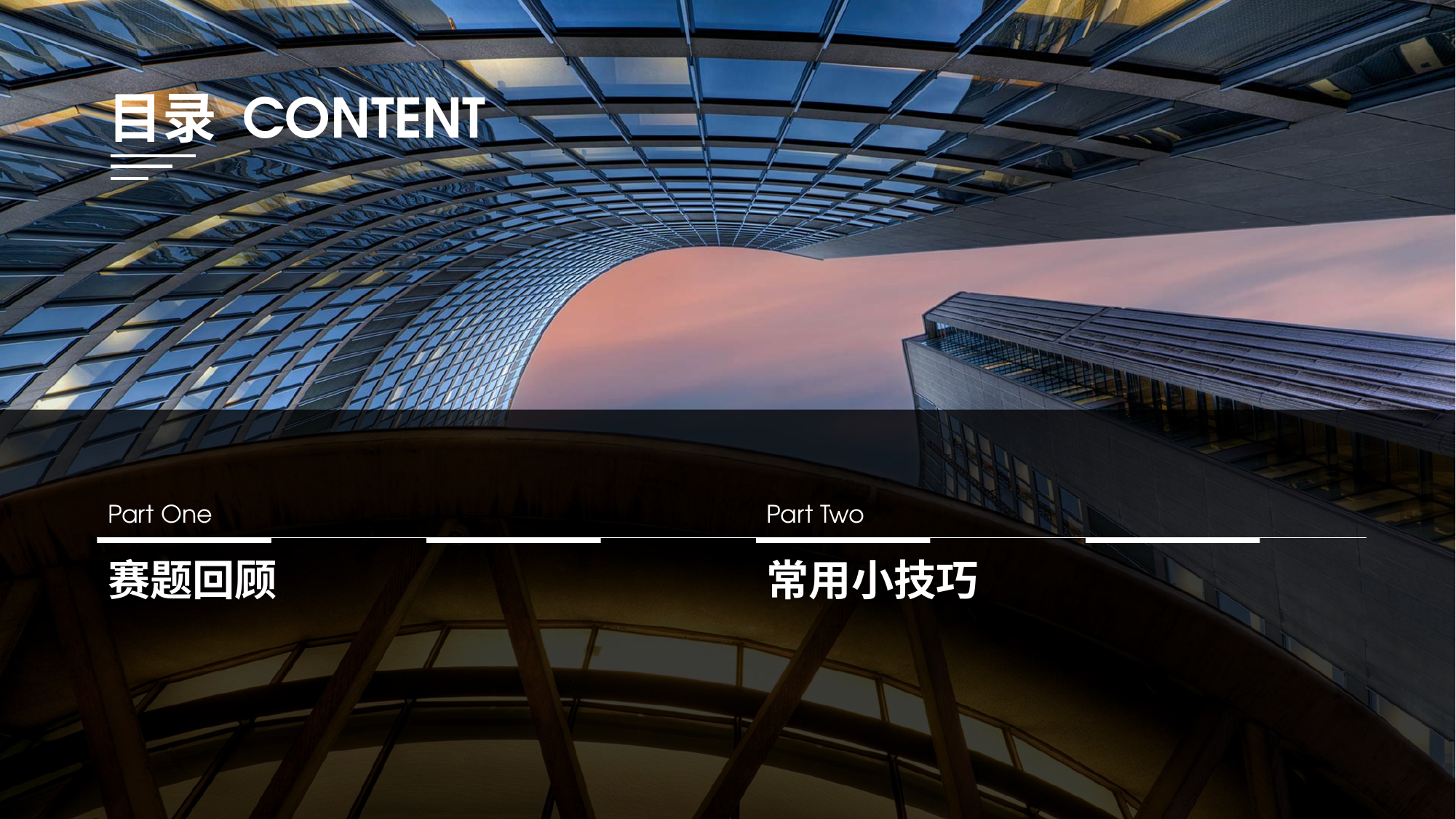

目录 CONTENT

Part One

Part Two

赛题回顾

常用小技巧